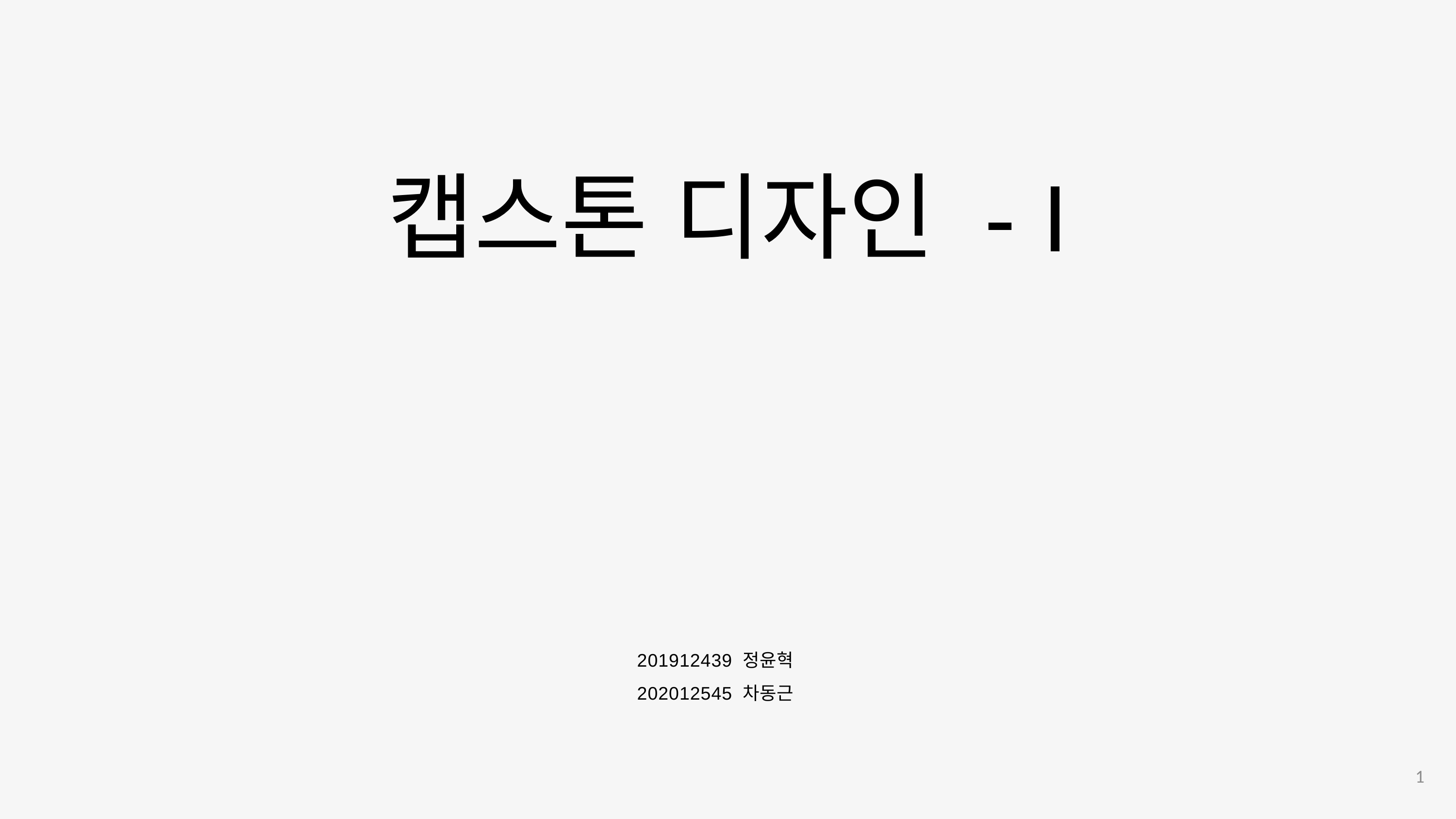

캡스톤 디자인 - I
201912439 정윤혁
202012545 차동근

1